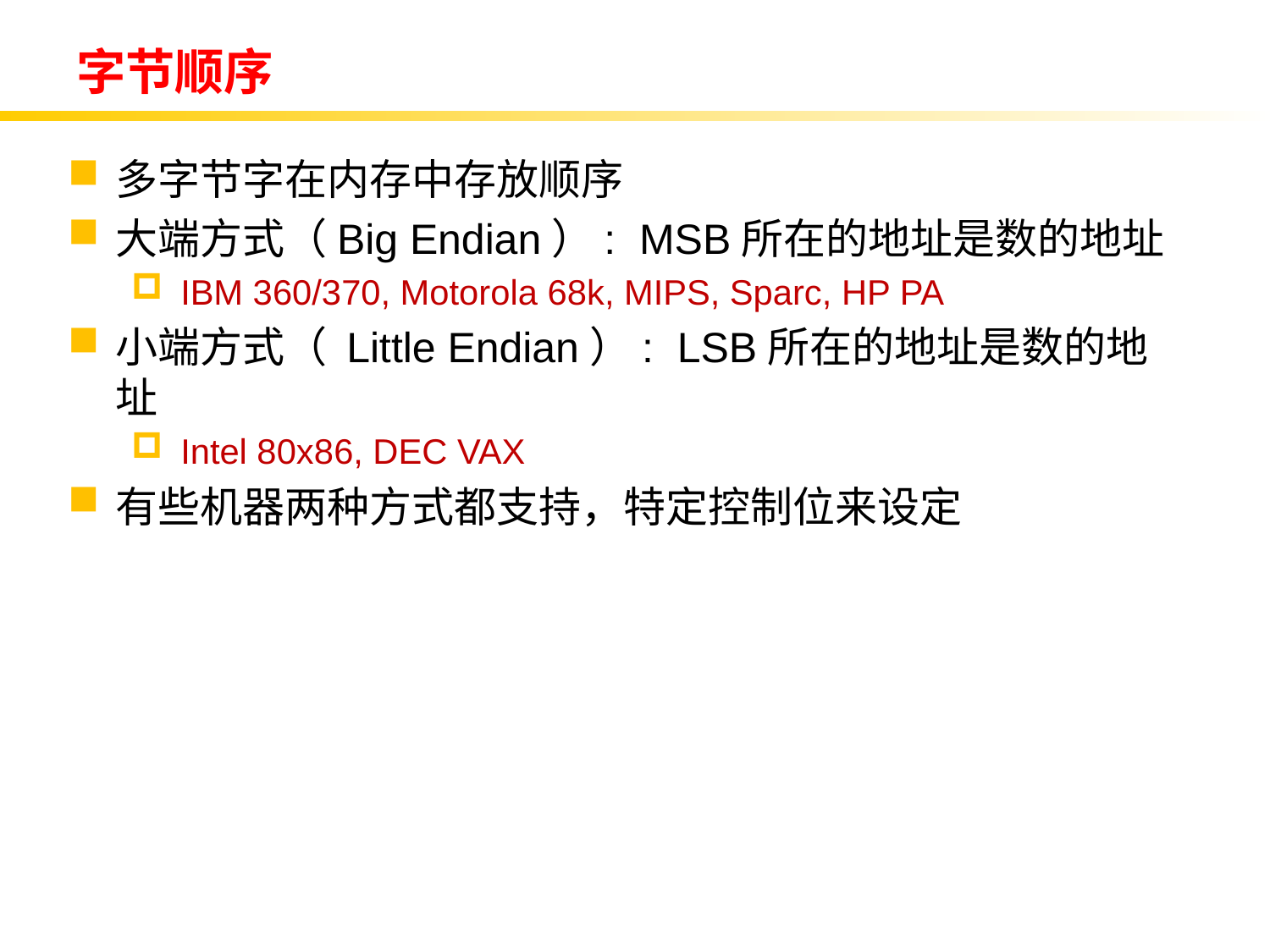

# 字节顺序
多字节字在内存中存放顺序
大端方式（Big Endian）:  MSB所在的地址是数的地址
IBM 360/370, Motorola 68k, MIPS, Sparc, HP PA
小端方式（ Little Endian）:  LSB所在的地址是数的地址
Intel 80x86, DEC VAX
有些机器两种方式都支持，特定控制位来设定